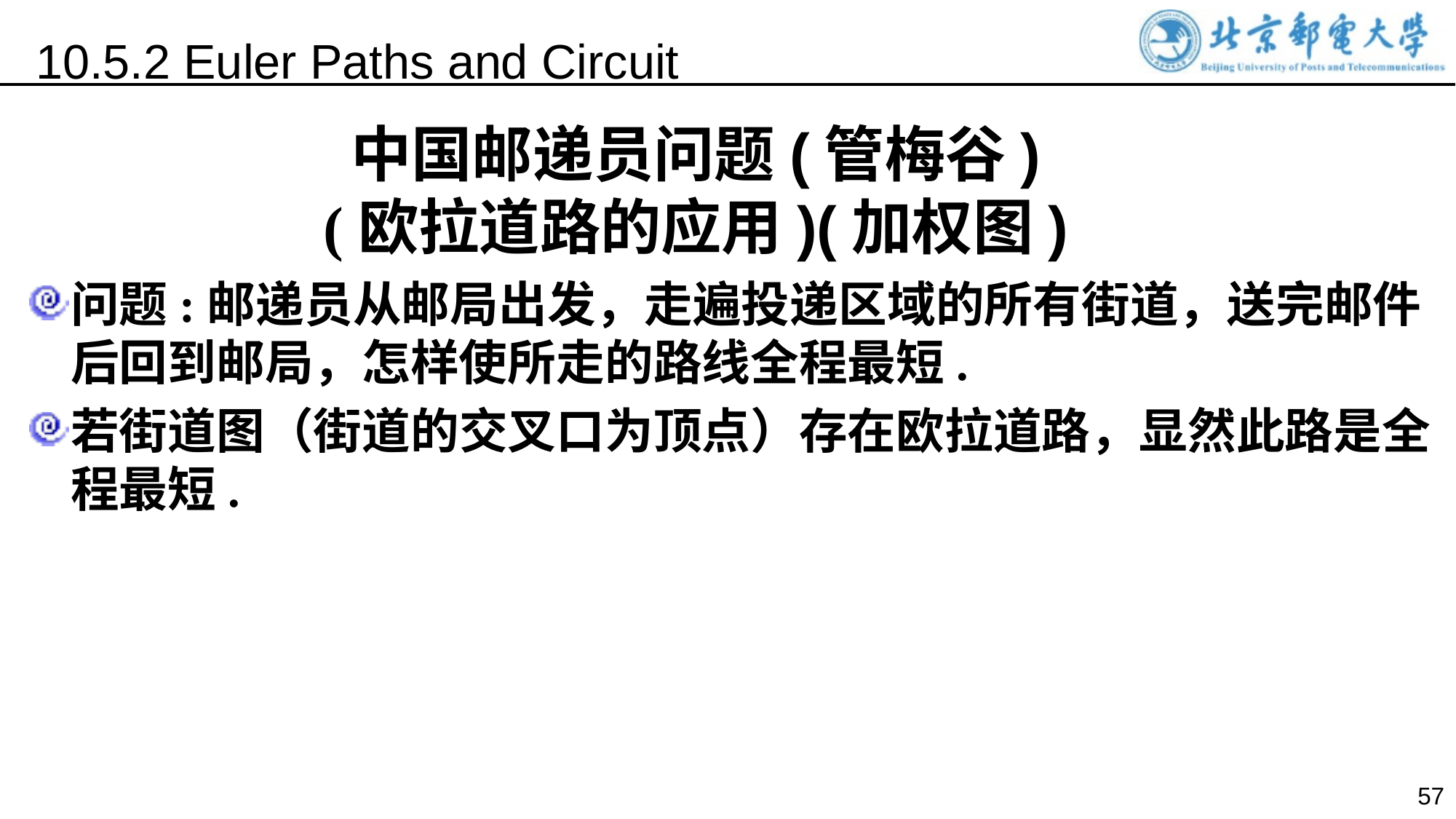

10.5.2 Euler Paths and Circuit
中国邮递员问题(管梅谷)
(欧拉道路的应用)(加权图)
问题:邮递员从邮局出发，走遍投递区域的所有街道，送完邮件后回到邮局，怎样使所走的路线全程最短.
若街道图（街道的交叉口为顶点）存在欧拉道路，显然此路是全程最短.